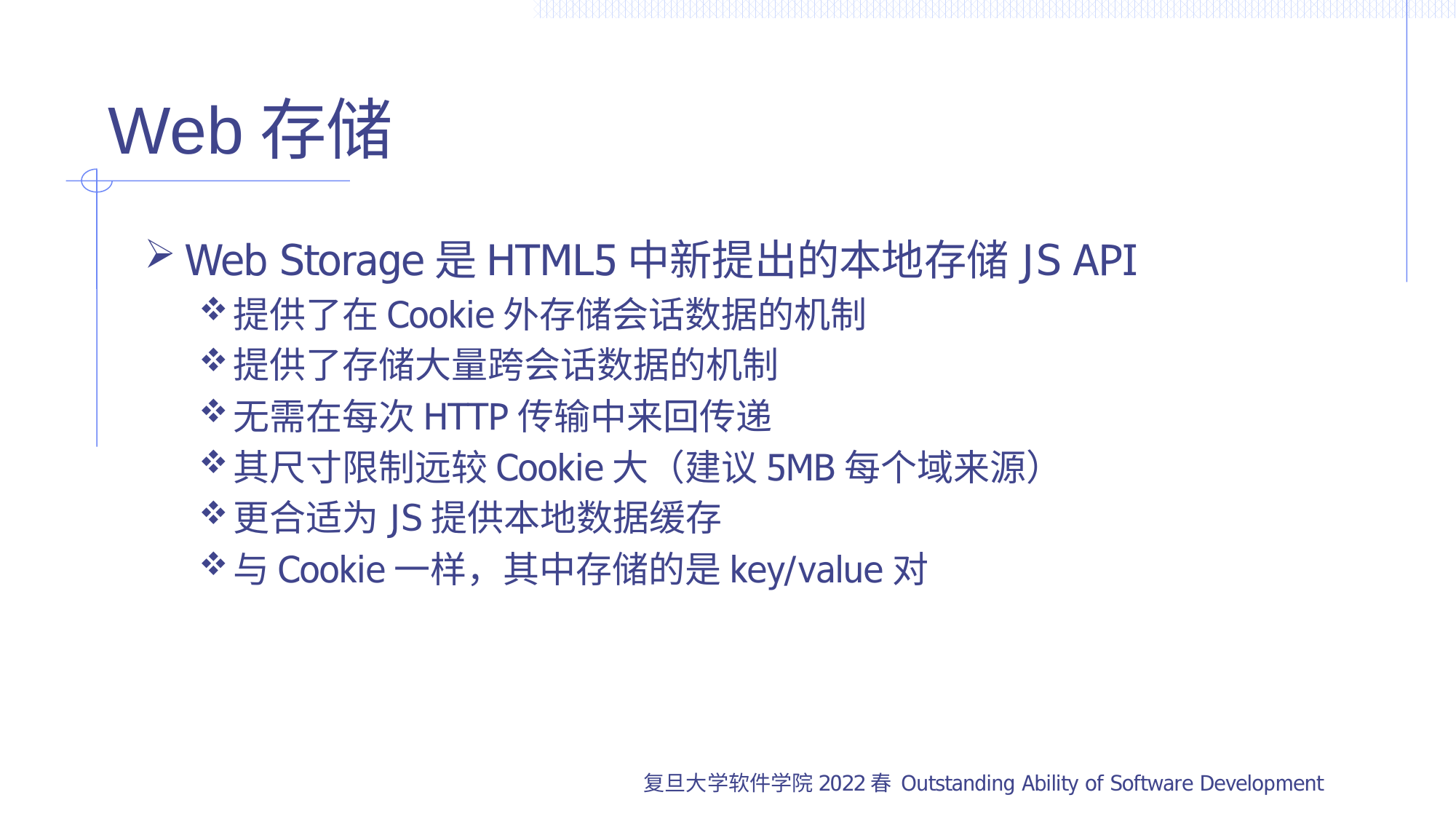

# Web存储
Web Storage是HTML5中新提出的本地存储JS API
提供了在Cookie外存储会话数据的机制
提供了存储大量跨会话数据的机制
无需在每次HTTP传输中来回传递
其尺寸限制远较Cookie大（建议5MB每个域来源）
更合适为JS提供本地数据缓存
与Cookie一样，其中存储的是key/value对